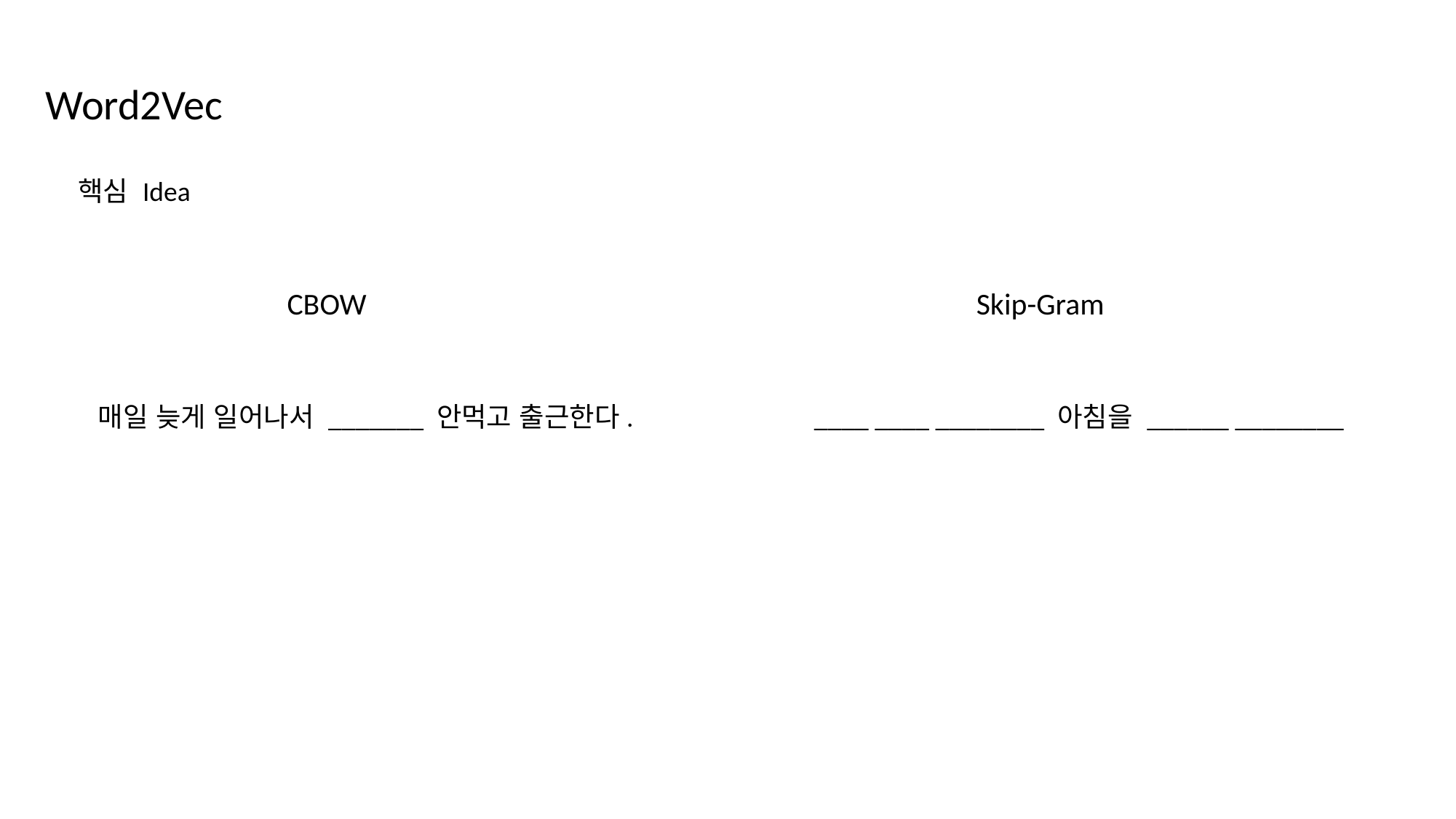

Word2Vec
핵심 Idea
CBOW
Skip-Gram
매일 늦게 일어나서 _______ 안먹고 출근한다.
____ ____ ________ 아침을 ______ ________